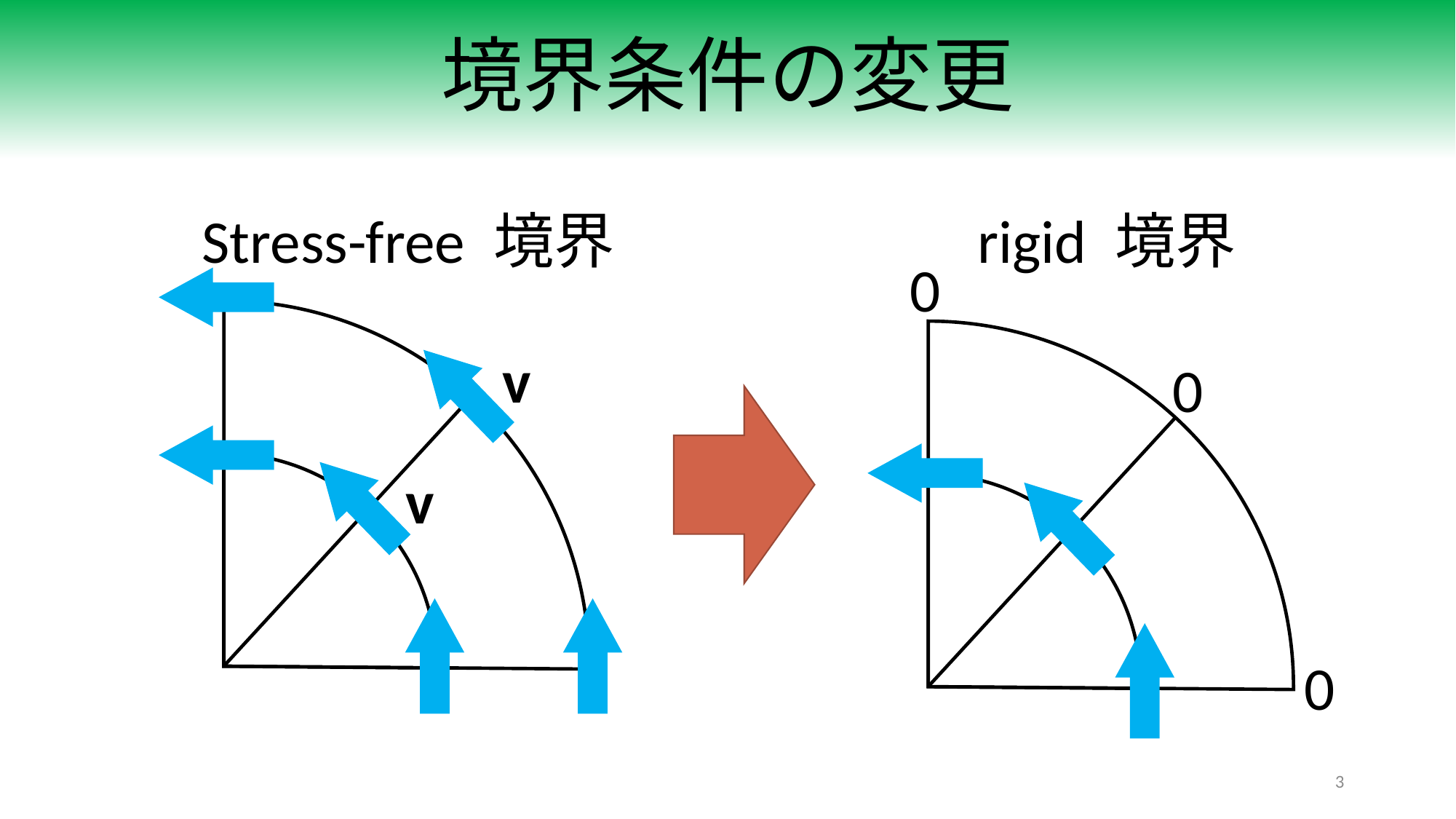

# 境界条件の変更
Stress-free 境界
rigid 境界
0

v
0

v

0

3